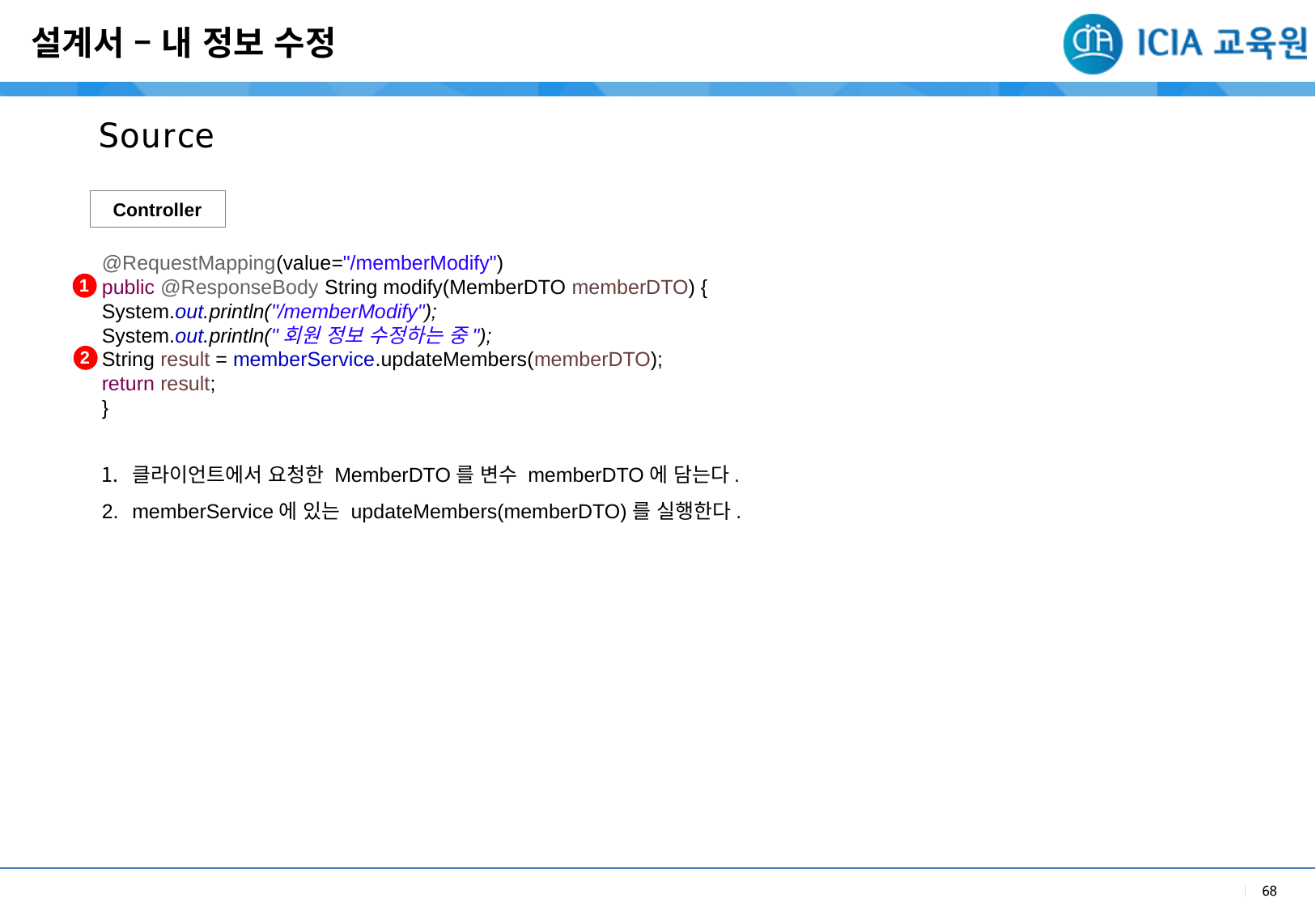

설계서 – 내 정보 수정
Source
Controller
@RequestMapping(value="/memberModify")
public @ResponseBody String modify(MemberDTO memberDTO) {
System.out.println("/memberModify");
System.out.println("회원 정보 수정하는 중");
String result = memberService.updateMembers(memberDTO);
return result;
}
1

2

클라이언트에서 요청한 MemberDTO를 변수 memberDTO에 담는다.
memberService에 있는 updateMembers(memberDTO)를 실행한다.